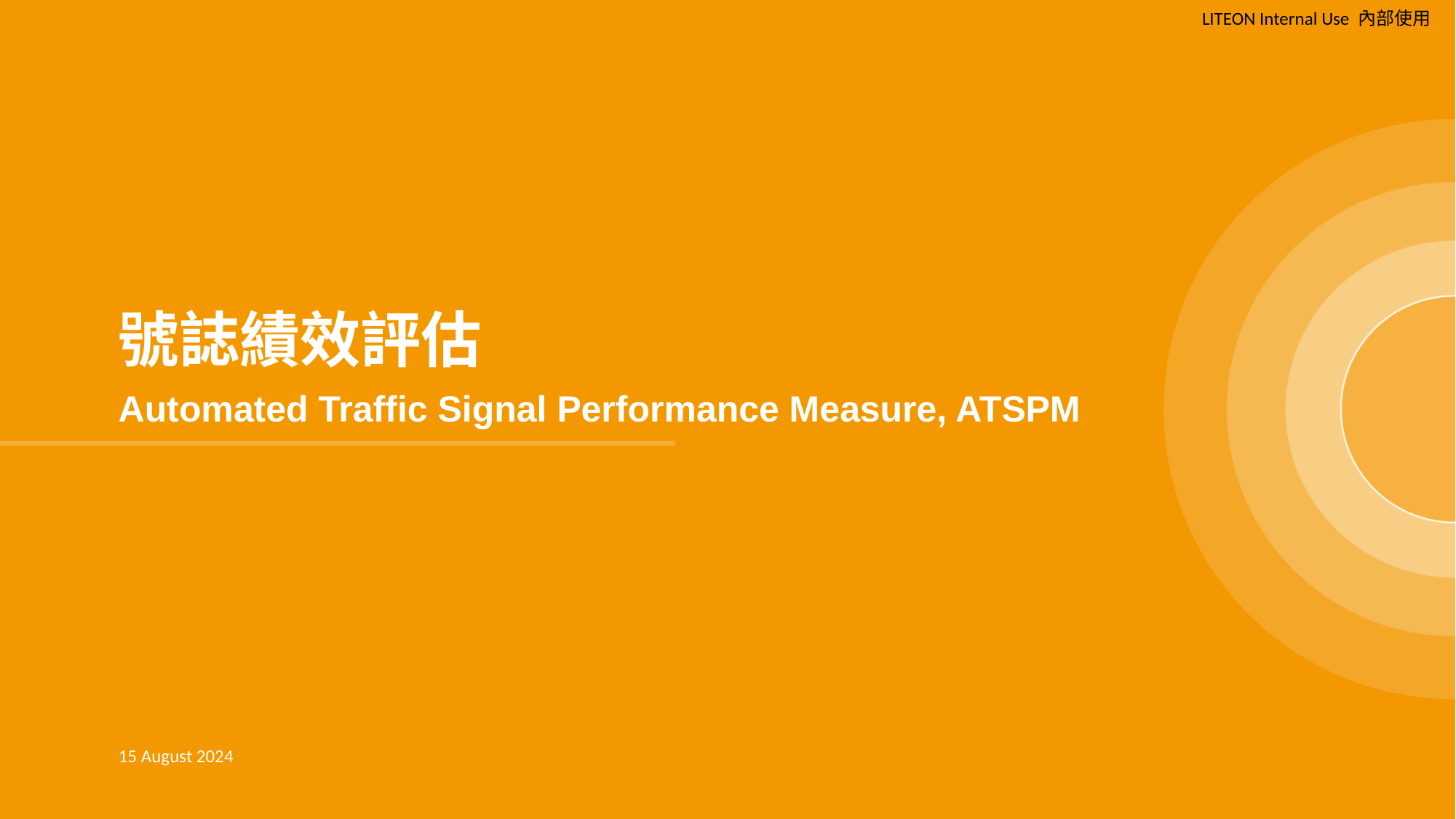

號誌績效評估
Automated Traffic Signal Performance Measure, ATSPM
#
15 August 2024